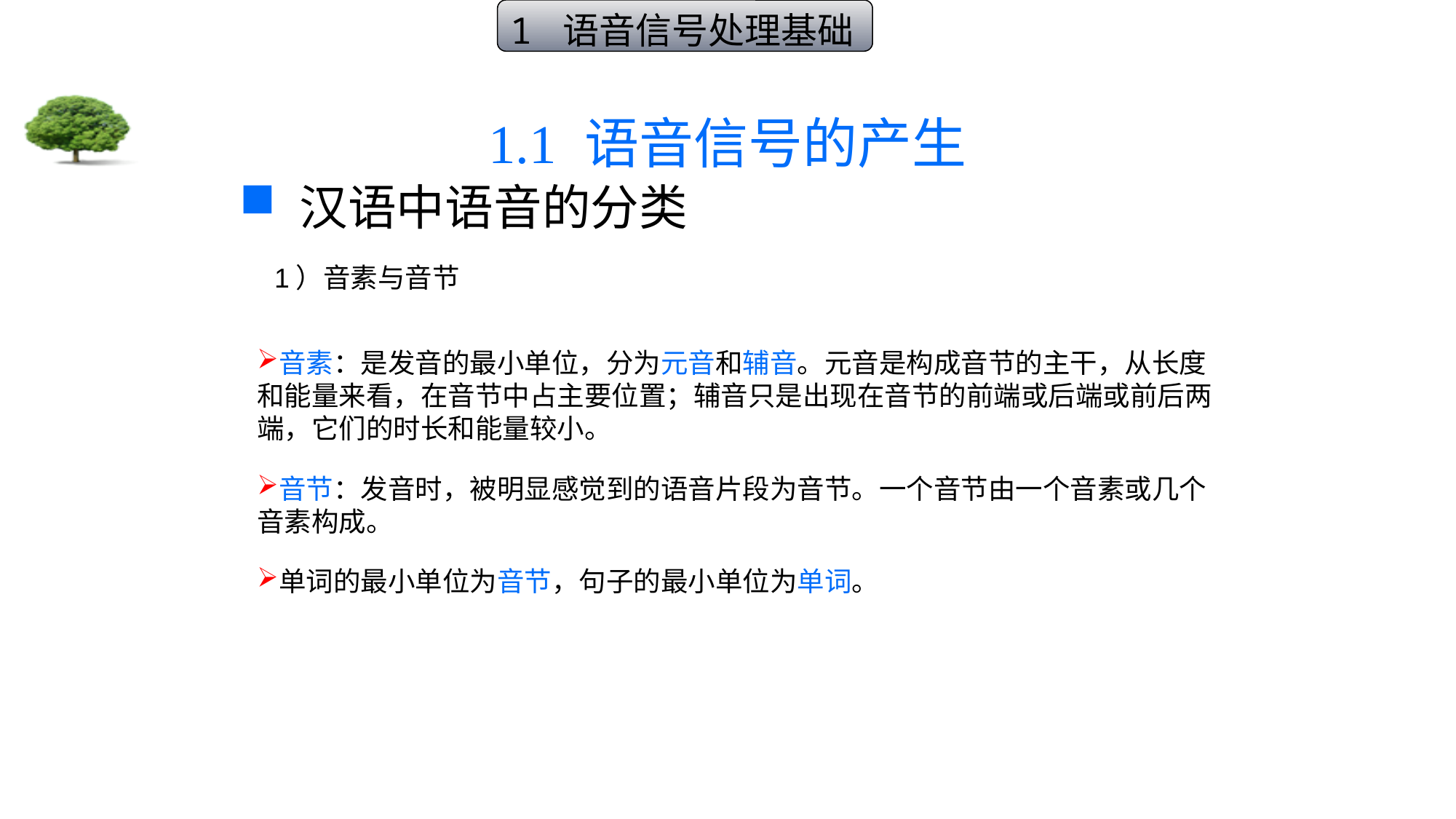

1 语音信号处理基础

# 1.1 语音信号的产生
 汉语中语音的分类
1）音素与音节
音素：是发音的最小单位，分为元音和辅音。元音是构成音节的主干，从长度和能量来看，在音节中占主要位置；辅音只是出现在音节的前端或后端或前后两端，它们的时长和能量较小。
音节：发音时，被明显感觉到的语音片段为音节。一个音节由一个音素或几个音素构成。
单词的最小单位为音节，句子的最小单位为单词。